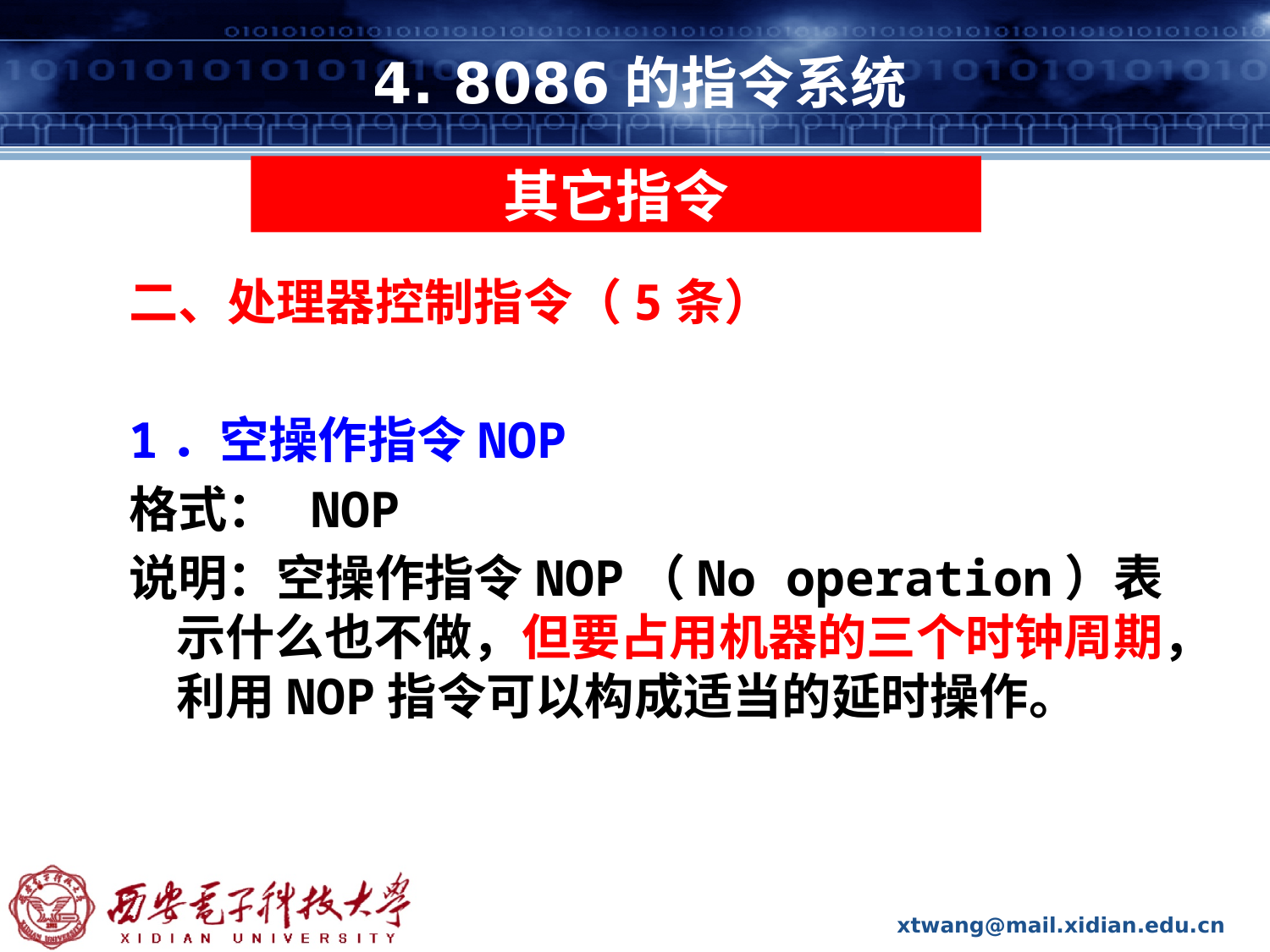

# 4. 8086的指令系统
其它指令
二、处理器控制指令（5条）

1．空操作指令NOP
格式：  NOP
说明：空操作指令NOP（No operation）表示什么也不做，但要占用机器的三个时钟周期，利用NOP指令可以构成适当的延时操作。